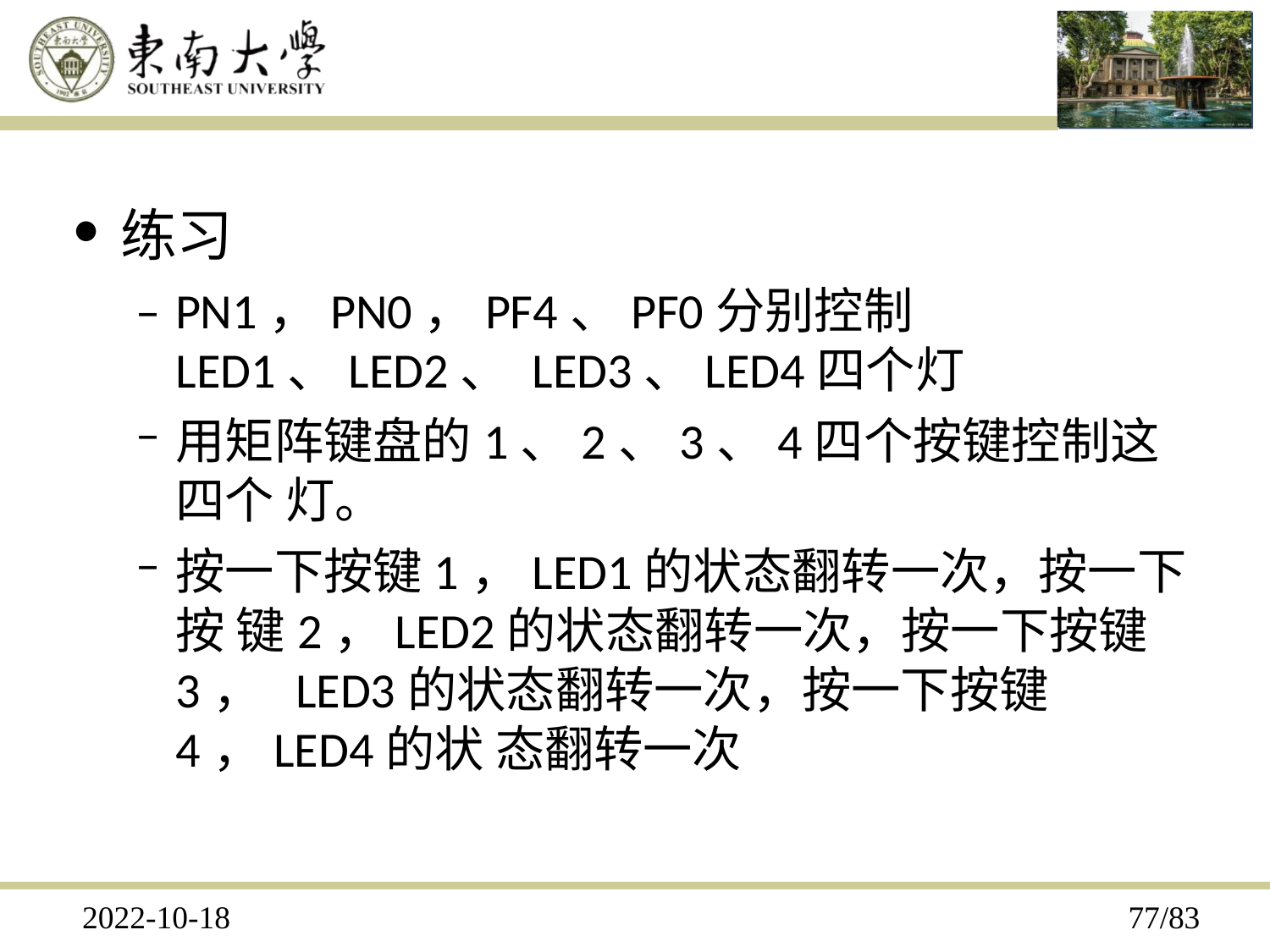

练习
# – PN1，PN0，PF4、PF0分别控制LED1、LED2、 LED3、LED4四个灯
用矩阵键盘的1、2、3、4四个按键控制这四个 灯。
按一下按键1，LED1的状态翻转一次，按一下按 键2，LED2的状态翻转一次，按一下按键3，  LED3的状态翻转一次，按一下按键4，LED4的状 态翻转一次
2022-10-18
77/83